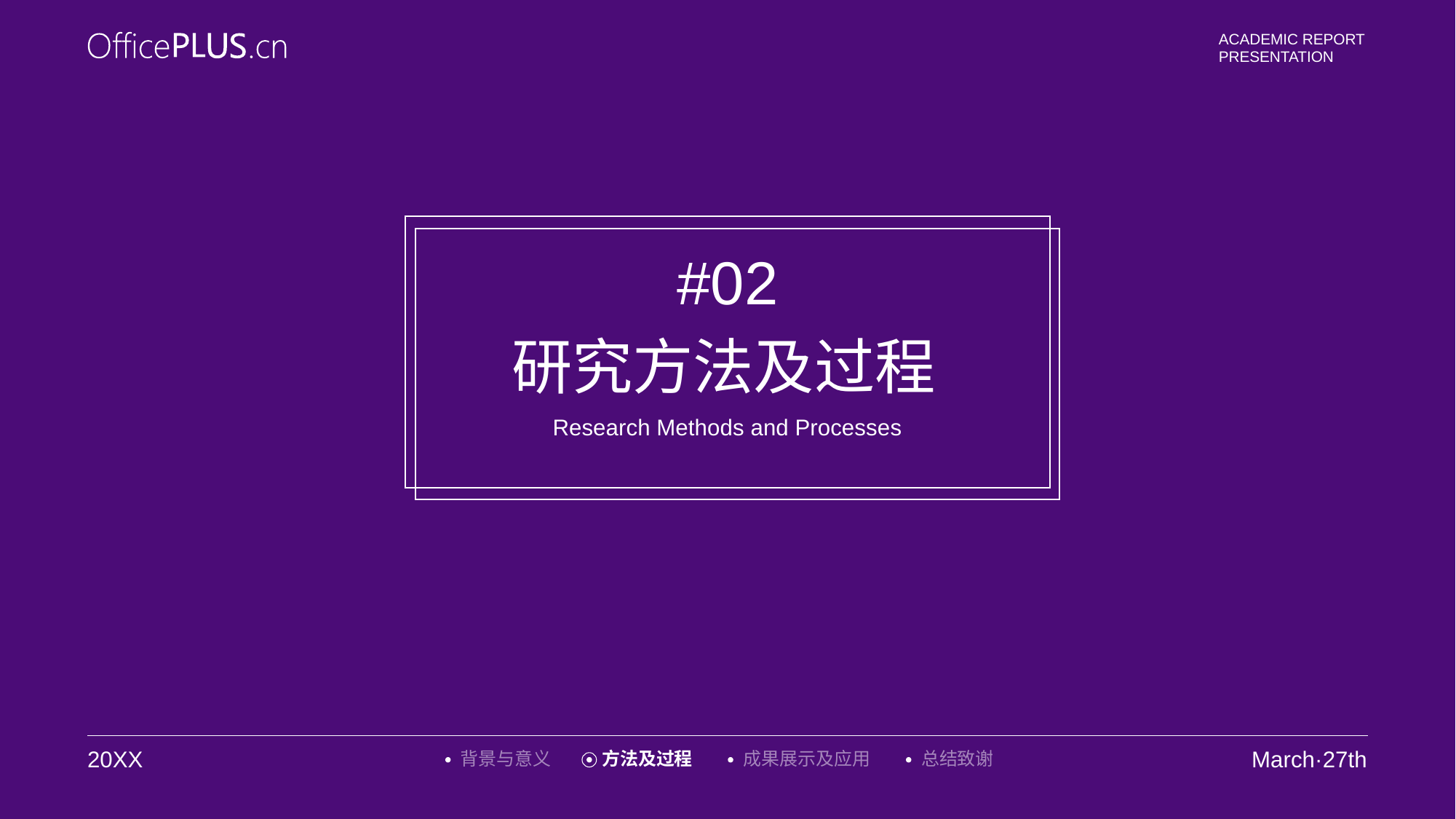

#02
研究方法及过程
Research Methods and Processes
20XX
March·27th
背景与意义
方法及过程
成果展示及应用
总结致谢